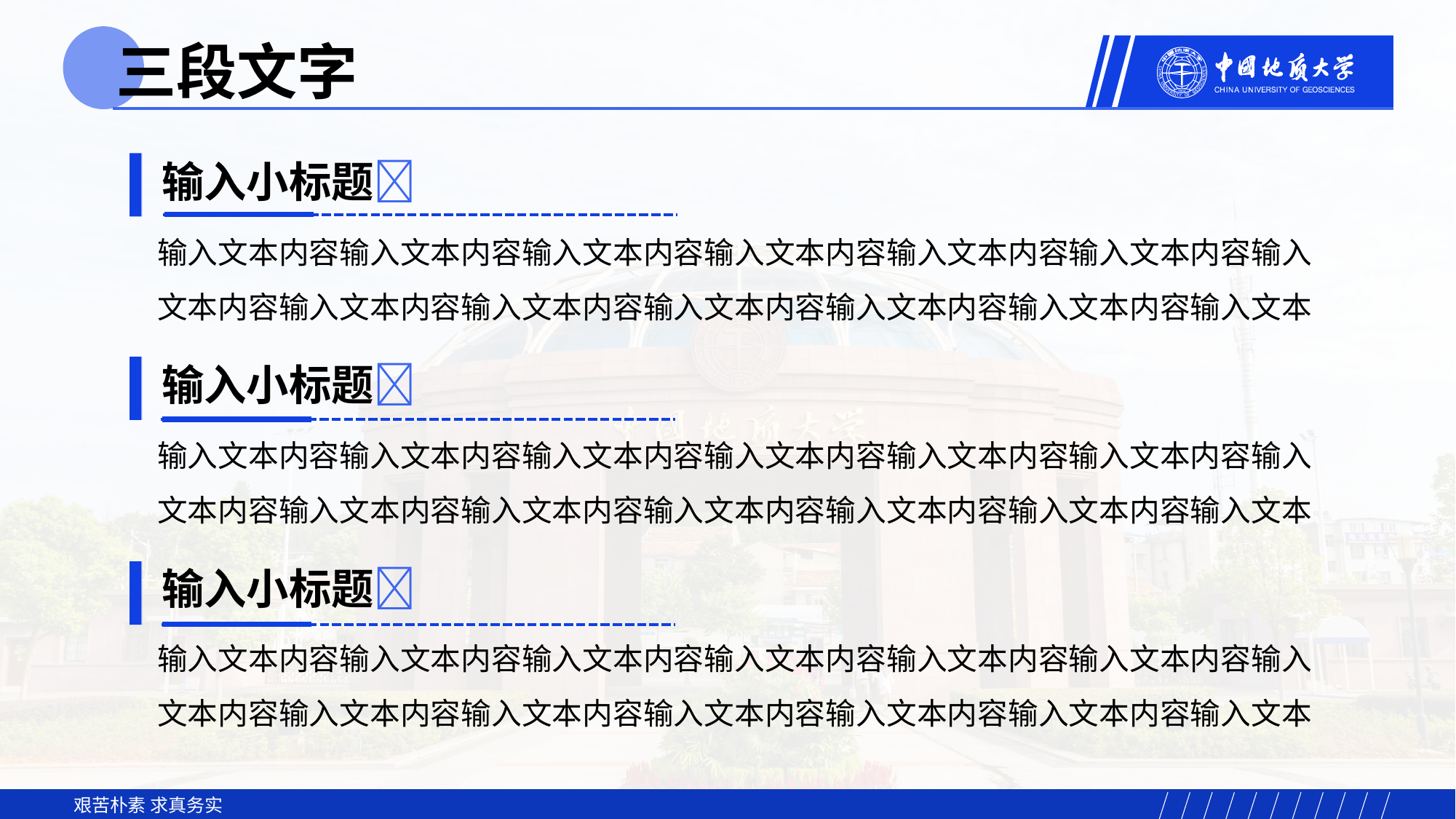

三段文字
输入小标题∇

输入文本内容输入文本内容输入文本内容输入文本内容输入文本内容输入文本内容输入文本内容输入文本内容输入文本内容输入文本内容输入文本内容输入文本内容输入文本
输入小标题∇

输入文本内容输入文本内容输入文本内容输入文本内容输入文本内容输入文本内容输入文本内容输入文本内容输入文本内容输入文本内容输入文本内容输入文本内容输入文本
输入小标题∇

输入文本内容输入文本内容输入文本内容输入文本内容输入文本内容输入文本内容输入文本内容输入文本内容输入文本内容输入文本内容输入文本内容输入文本内容输入文本